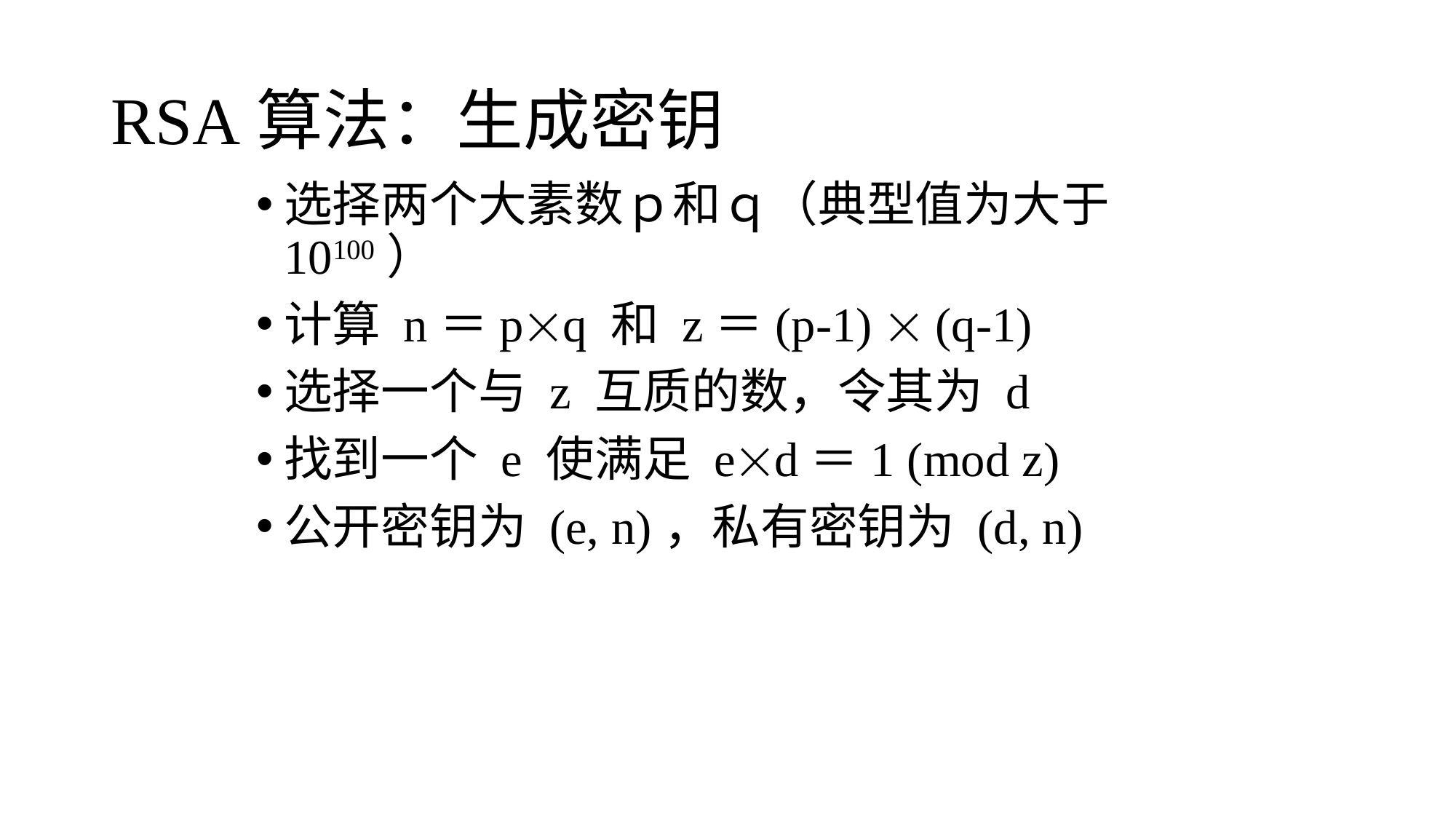

# RSA算法：生成密钥
选择两个大素数ｐ和ｑ（典型值为大于10100）
计算 n＝p×q 和 z＝(p-1) × (q-1)
选择一个与 z 互质的数，令其为 d
找到一个 e 使满足 e×d＝1 (mod z)
公开密钥为 (e, n)，私有密钥为 (d, n)